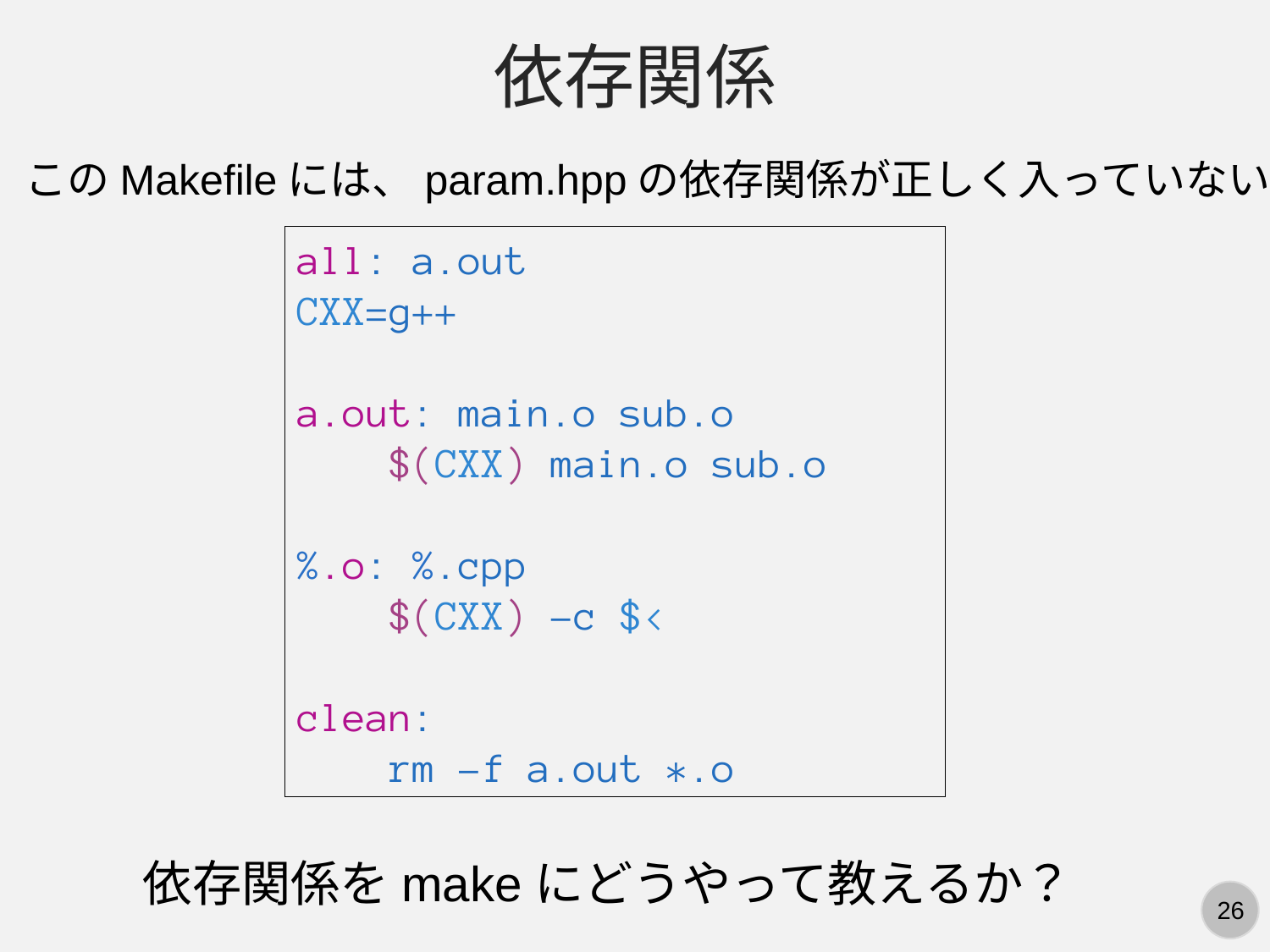

依存関係
このMakefileには、param.hppの依存関係が正しく入っていない
all: a.out
CXX=g++
a.out: main.o sub.o
    $(CXX) main.o sub.o
%.o: %.cpp
    $(CXX) -c $<
clean:
    rm -f a.out *.o
依存関係をmakeにどうやって教えるか？